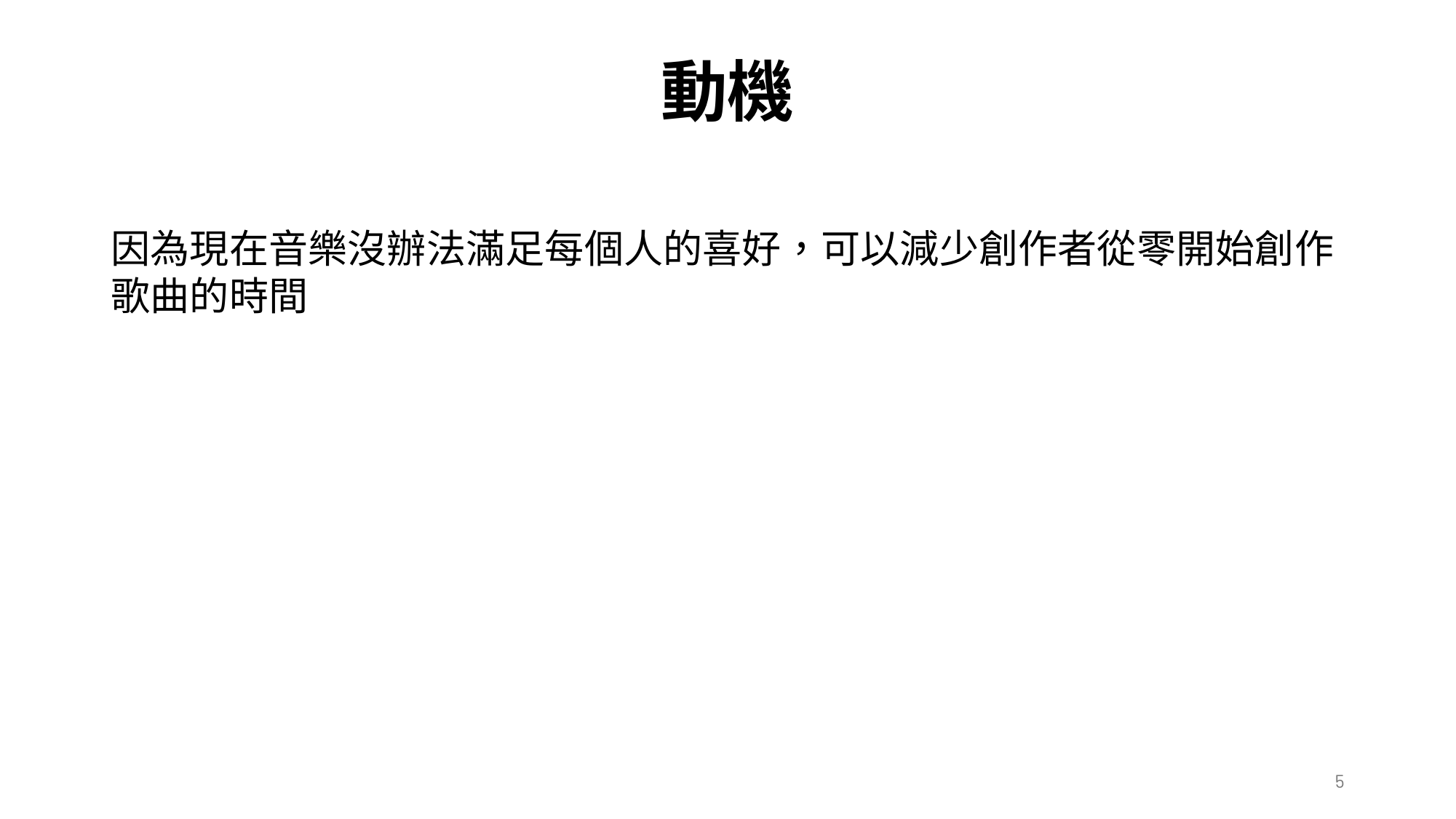

# 動機
因為現在音樂沒辦法滿足每個人的喜好，可以減少創作者從零開始創作歌曲的時間
5